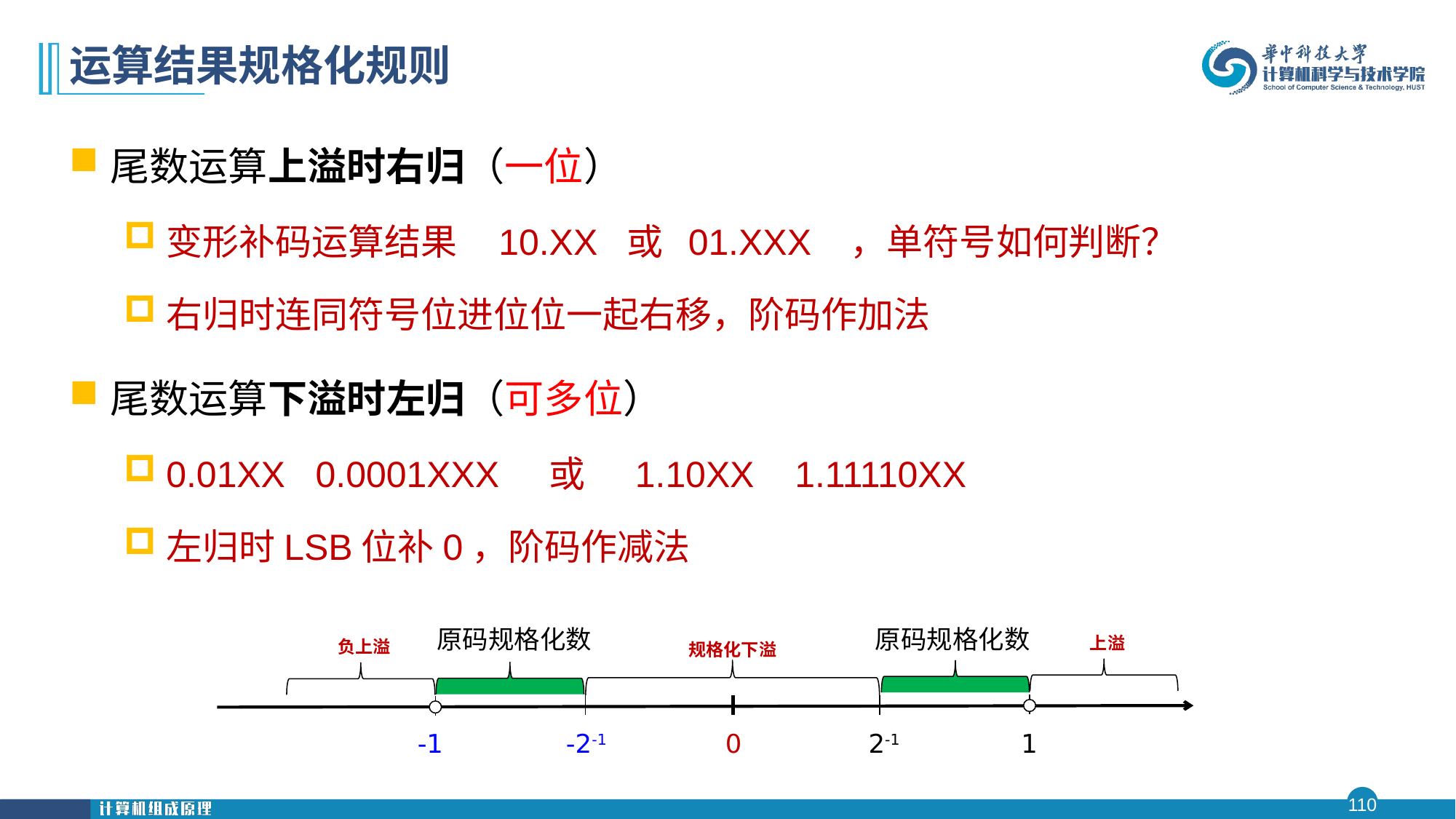

# 运算结果规格化规则
尾数运算上溢时右归（一位）
变形补码运算结果    10.XX  或  01.XXX   ，单符号如何判断？
右归时连同符号位进位位一起右移，阶码作加法
尾数运算下溢时左归（可多位）
0.01XX   0.0001XXX    或     1.10XX    1.11110XX
左归时LSB位补0，阶码作减法
原码规格化数

原码规格化数

上溢

负上溢

规格化下溢

-1
-2-1
0
2-1
1